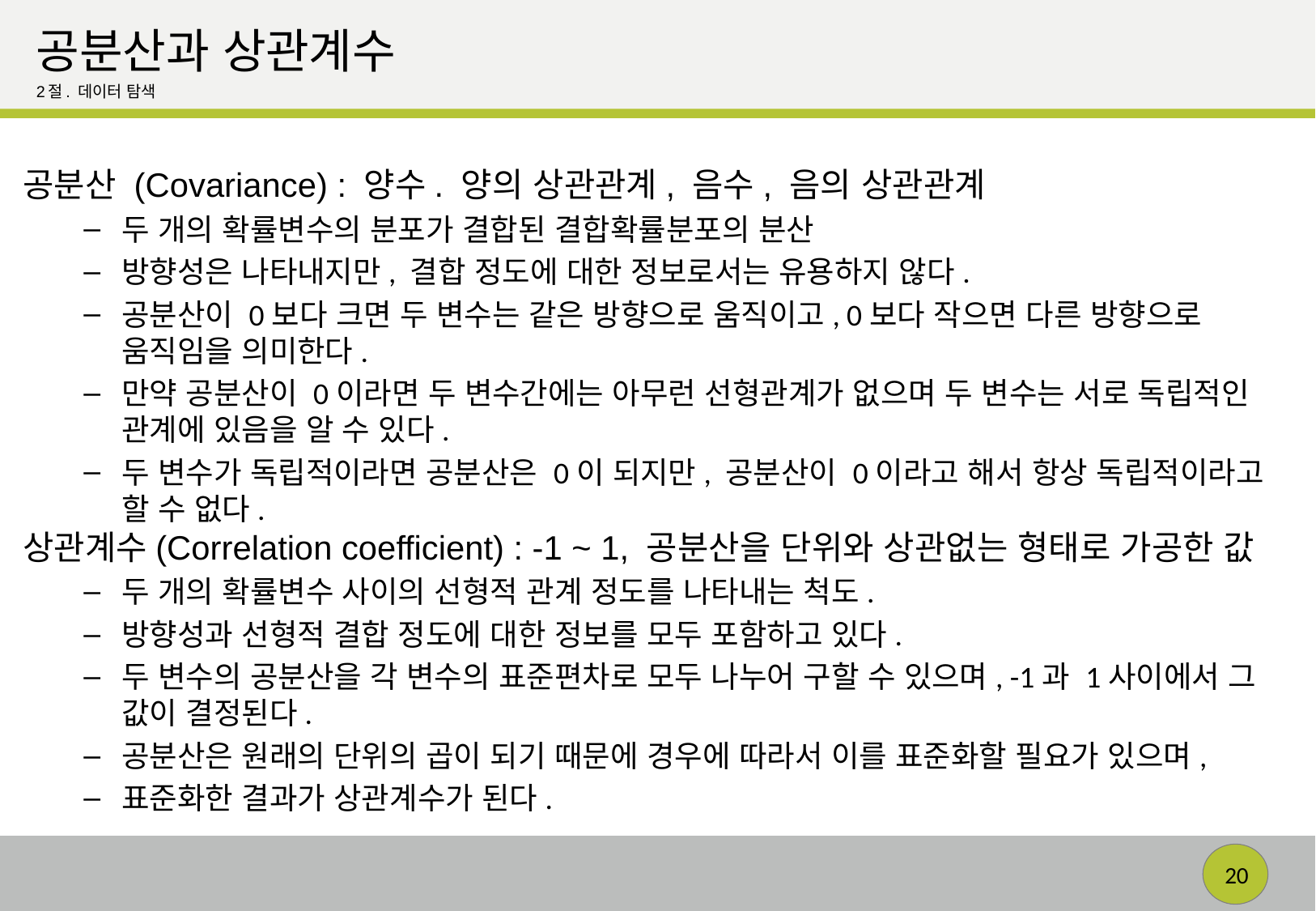

# 공분산과 상관계수
2절. 데이터 탐색
공분산 (Covariance) : 양수. 양의 상관관계, 음수, 음의 상관관계
두 개의 확률변수의 분포가 결합된 결합확률분포의 분산
방향성은 나타내지만, 결합 정도에 대한 정보로서는 유용하지 않다.
공분산이 0보다 크면 두 변수는 같은 방향으로 움직이고, 0보다 작으면 다른 방향으로 움직임을 의미한다.
만약 공분산이 0이라면 두 변수간에는 아무런 선형관계가 없으며 두 변수는 서로 독립적인 관계에 있음을 알 수 있다.
두 변수가 독립적이라면 공분산은 0이 되지만, 공분산이 0이라고 해서 항상 독립적이라고 할 수 없다.
상관계수(Correlation coefficient) : -1 ~ 1, 공분산을 단위와 상관없는 형태로 가공한 값
두 개의 확률변수 사이의 선형적 관계 정도를 나타내는 척도.
방향성과 선형적 결합 정도에 대한 정보를 모두 포함하고 있다.
두 변수의 공분산을 각 변수의 표준편차로 모두 나누어 구할 수 있으며, -1과 1사이에서 그 값이 결정된다.
공분산은 원래의 단위의 곱이 되기 때문에 경우에 따라서 이를 표준화할 필요가 있으며,
표준화한 결과가 상관계수가 된다.